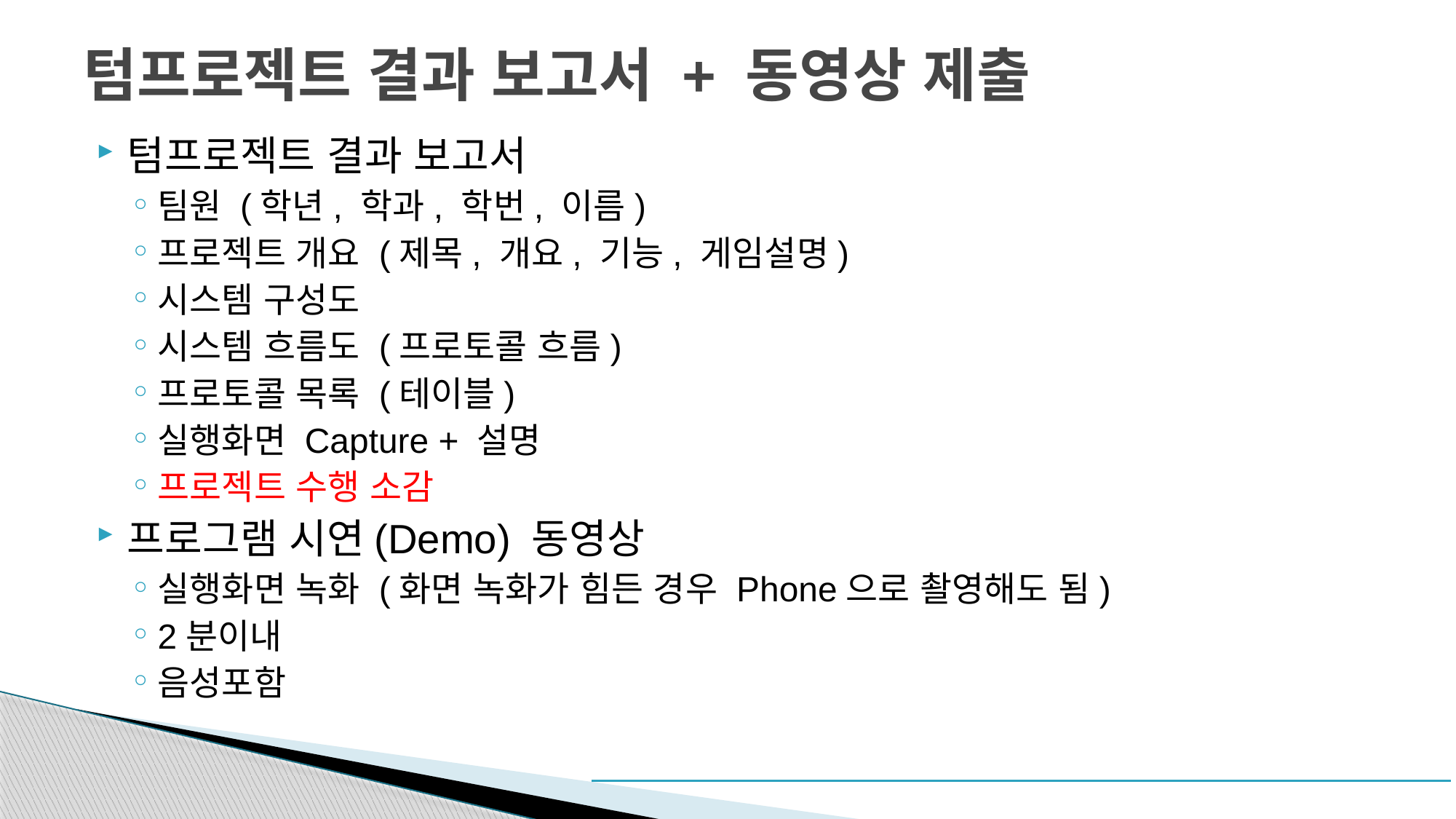

# 텀프로젝트 결과 보고서 + 동영상 제출
텀프로젝트 결과 보고서
팀원 (학년, 학과, 학번, 이름)
프로젝트 개요 (제목, 개요, 기능, 게임설명)
시스템 구성도
시스템 흐름도 (프로토콜 흐름)
프로토콜 목록 (테이블)
실행화면 Capture + 설명
프로젝트 수행 소감
프로그램 시연(Demo) 동영상
실행화면 녹화 (화면 녹화가 힘든 경우 Phone으로 촬영해도 됨)
2분이내
음성포함